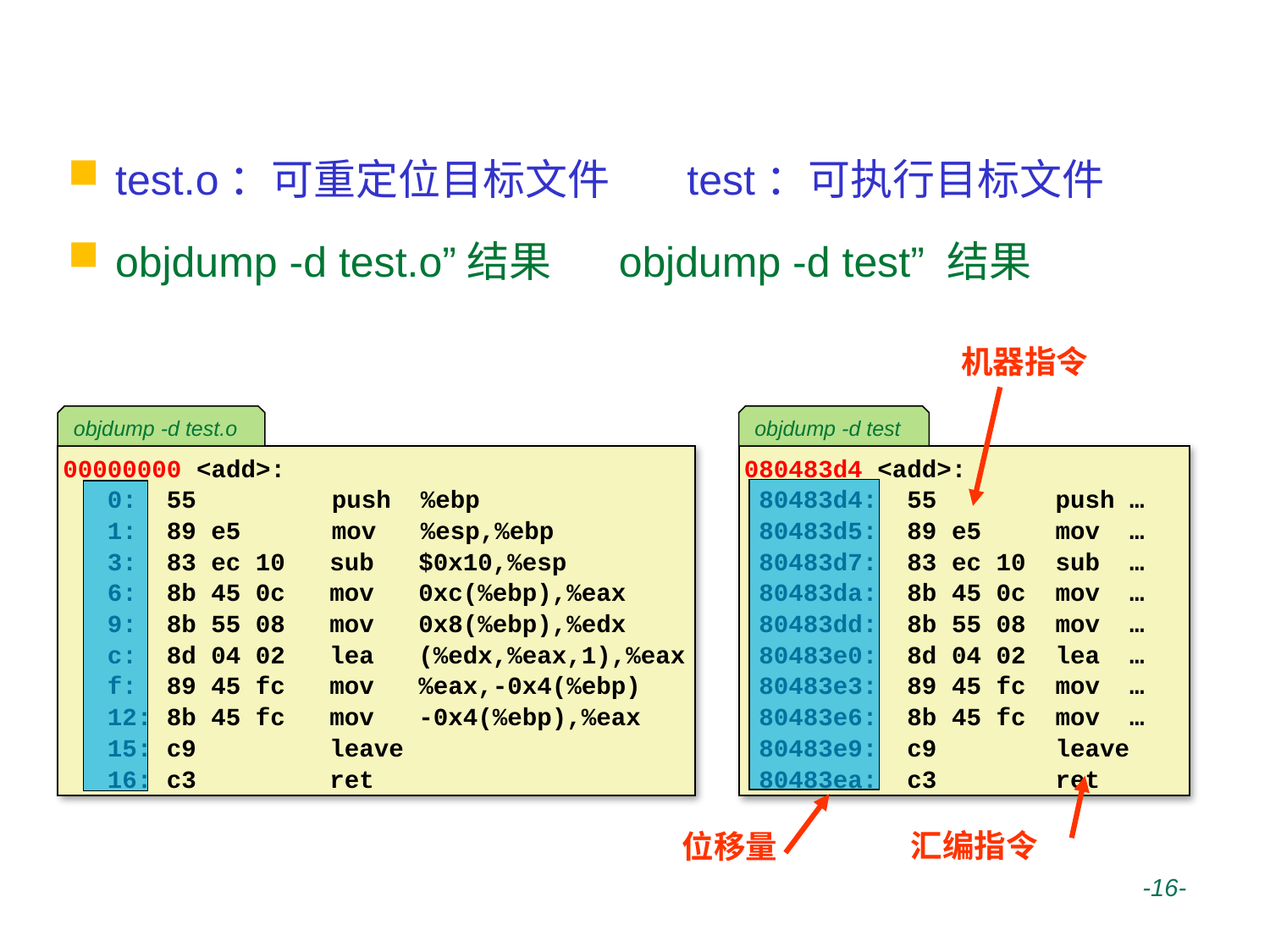

# 汇编源程序与反汇编差异
test.o：可重定位目标文件       test：可执行目标文件
objdump -d test.o”结果      objdump -d test” 结果

机器指令

objdump -d test
080483d4 <add>:
 80483d4:  55        push …
 80483d5:  89 e5     mov  …
 80483d7:  83 ec 10  sub  …
 80483da:  8b 45 0c  mov  …
 80483dd:  8b 55 08  mov  …
 80483e0:  8d 04 02  lea  …
 80483e3:  89 45 fc  mov  …
 80483e6:  8b 45 fc  mov  …
 80483e9:  c9        leave
 80483ea:  c3        ret
objdump -d test.o
00000000 <add>:
   0:  55	 push  %ebp
   1:  89 e5	 mov   %esp,%ebp
   3:  83 ec 10   sub   $0x10,%esp
   6:  8b 45 0c   mov   0xc(%ebp),%eax
   9:  8b 55 08   mov   0x8(%ebp),%edx
   c:  8d 04 02   lea   (%edx,%eax,1),%eax
   f:  89 45 fc   mov   %eax,-0x4(%ebp)
   12: 8b 45 fc   mov   -0x4(%ebp),%eax
   15: c9         leave
   16: c3         ret

汇编指令

位移量
 -16-